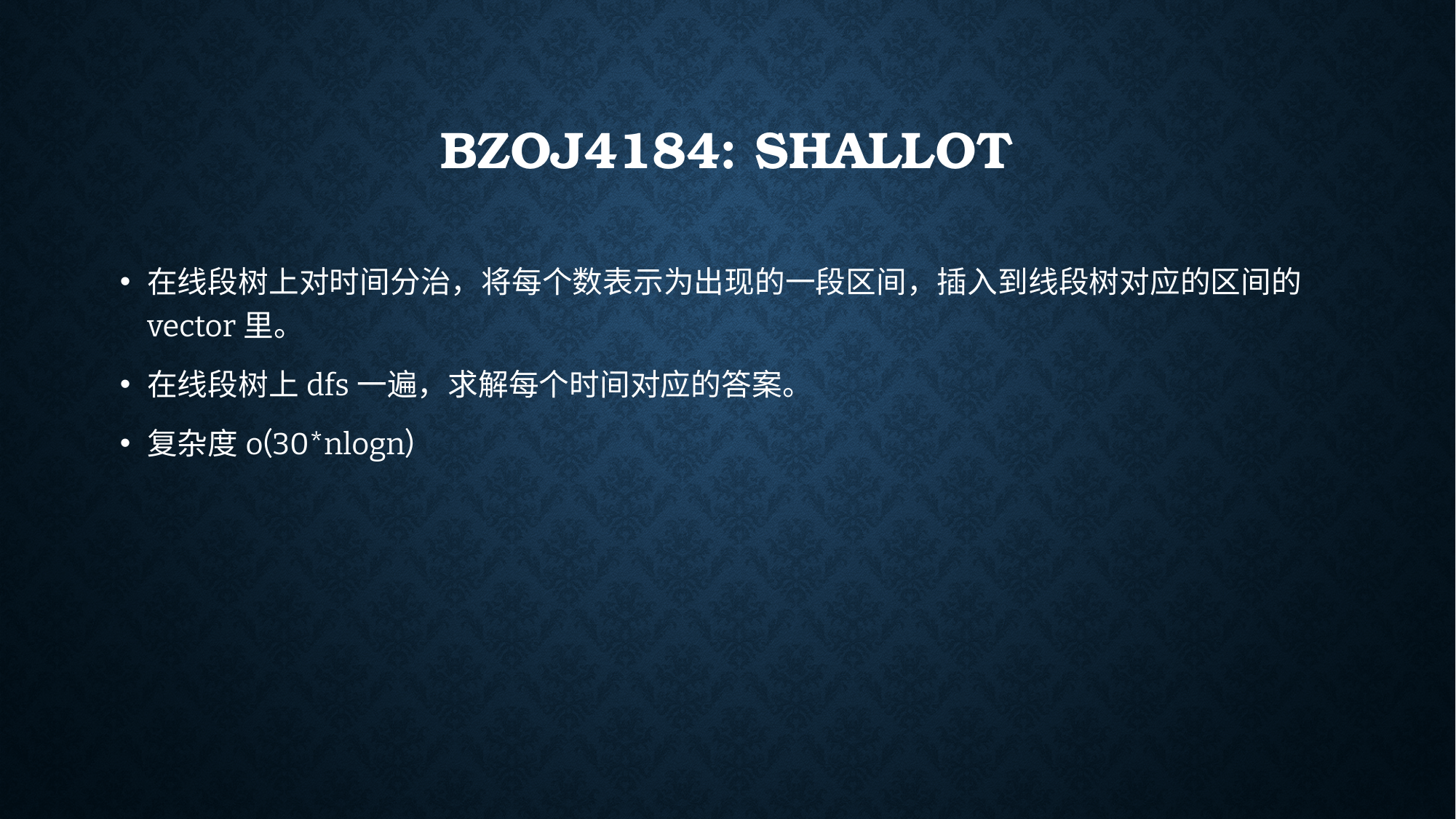

# BZOJ4184: shallot
在线段树上对时间分治，将每个数表示为出现的一段区间，插入到线段树对应的区间的vector里。
在线段树上dfs一遍，求解每个时间对应的答案。
复杂度o(30*nlogn)